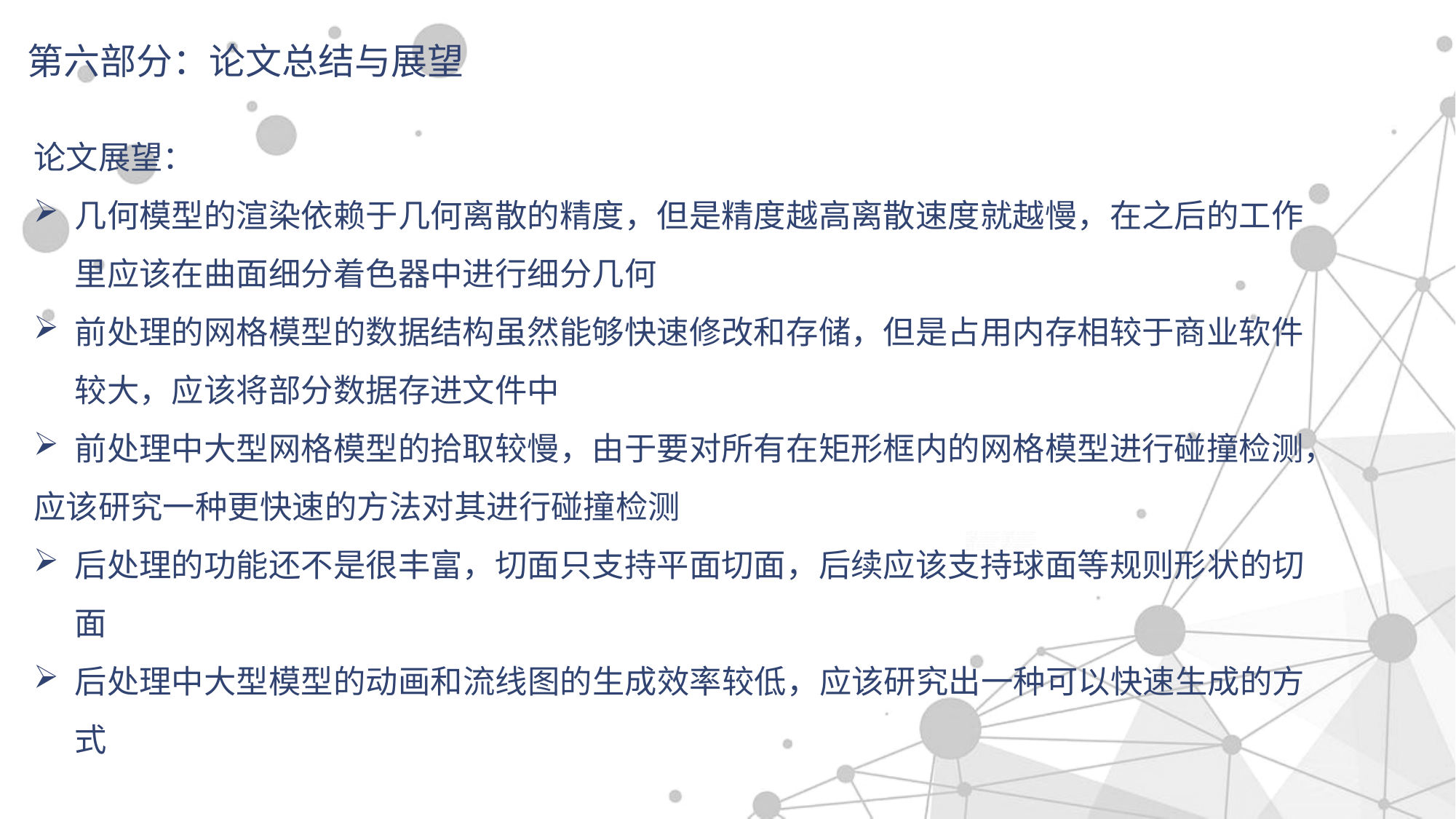

第六部分：论文总结与展望
论文展望：
几何模型的渲染依赖于几何离散的精度，但是精度越高离散速度就越慢，在之后的工作里应该在曲面细分着色器中进行细分几何
前处理的网格模型的数据结构虽然能够快速修改和存储，但是占用内存相较于商业软件较大，应该将部分数据存进文件中
前处理中大型网格模型的拾取较慢，由于要对所有在矩形框内的网格模型进行碰撞检测，
应该研究一种更快速的方法对其进行碰撞检测
后处理的功能还不是很丰富，切面只支持平面切面，后续应该支持球面等规则形状的切面
后处理中大型模型的动画和流线图的生成效率较低，应该研究出一种可以快速生成的方式